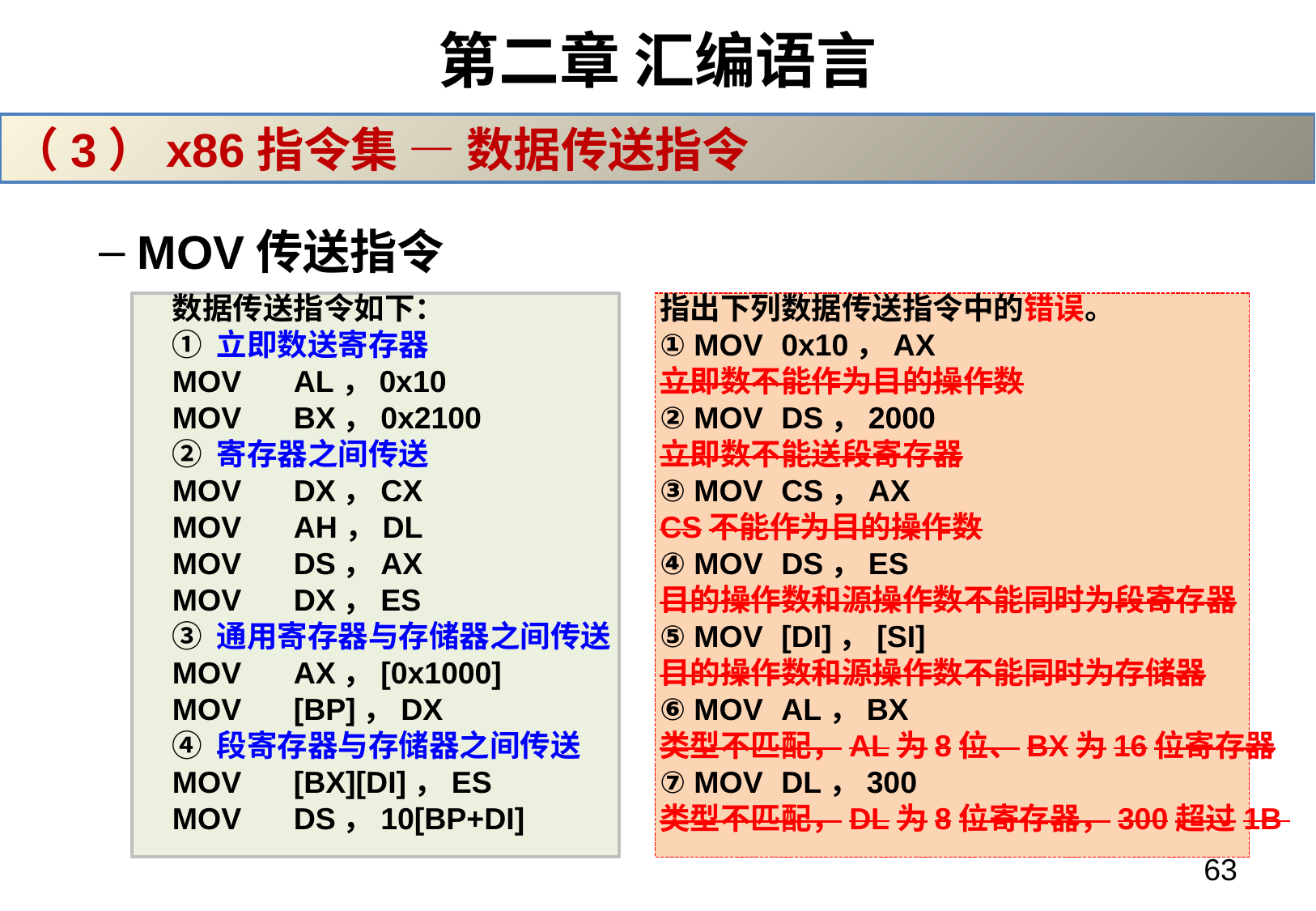

# 第二章 汇编语言
（3）x86指令集 — 数据传送指令
MOV传送指令
指出下列数据传送指令中的错误。
① MOV	0x10，AX
立即数不能作为目的操作数
② MOV	DS，2000
立即数不能送段寄存器
③ MOV	CS，AX
CS不能作为目的操作数
④ MOV	DS，ES
目的操作数和源操作数不能同时为段寄存器
⑤ MOV	[DI]，[SI]
目的操作数和源操作数不能同时为存储器
⑥ MOV	AL，BX
类型不匹配，AL为8位、BX为16位寄存器
⑦ MOV	DL，300
类型不匹配，DL为8位寄存器，300超过1B
数据传送指令如下：
① 立即数送寄存器
MOV	AL，0x10
MOV	BX，0x2100
② 寄存器之间传送
MOV	DX，CX
MOV	AH，DL
MOV	DS，AX
MOV	DX，ES
③ 通用寄存器与存储器之间传送
MOV	AX，[0x1000]
MOV	[BP]，DX
④ 段寄存器与存储器之间传送
MOV	[BX][DI]，ES
MOV	DS，10[BP+DI]

63